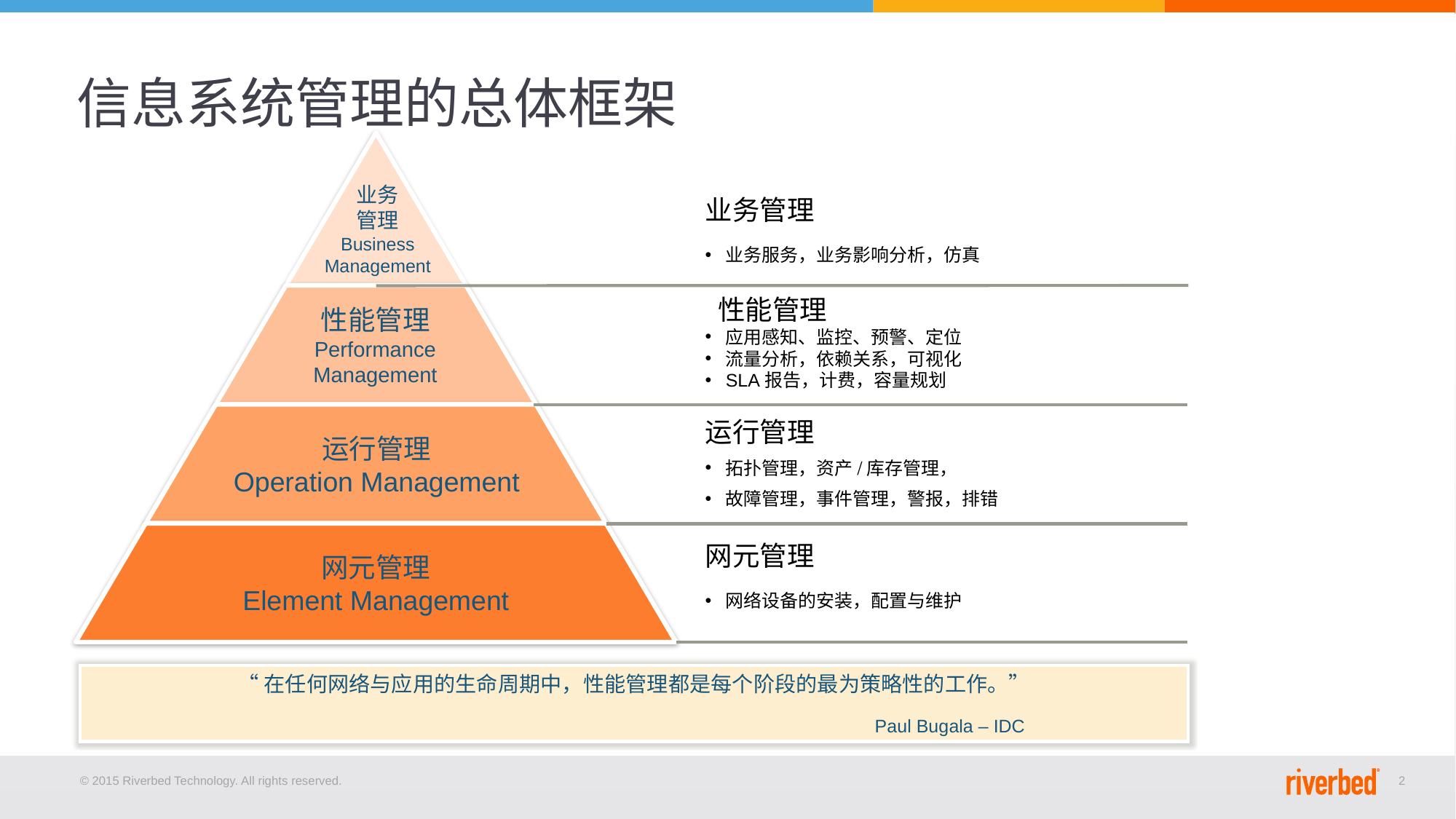

# 信息系统管理的总体框架

业务
管理
Business
Management

业务管理
业务服务，业务影响分析，仿真

 性能管理
应用感知、监控、预警、定位
流量分析，依赖关系，可视化
SLA报告，计费，容量规划
性能管理
Performance Management

运行管理
拓扑管理，资产/库存管理，
故障管理，事件管理，警报，排错
运行管理
Operation Management

网元管理
网络设备的安装，配置与维护
网元管理
Element Management
“在任何网络与应用的生命周期中，性能管理都是每个阶段的最为策略性的工作。”
                                                                                                                            Paul Bugala – IDC